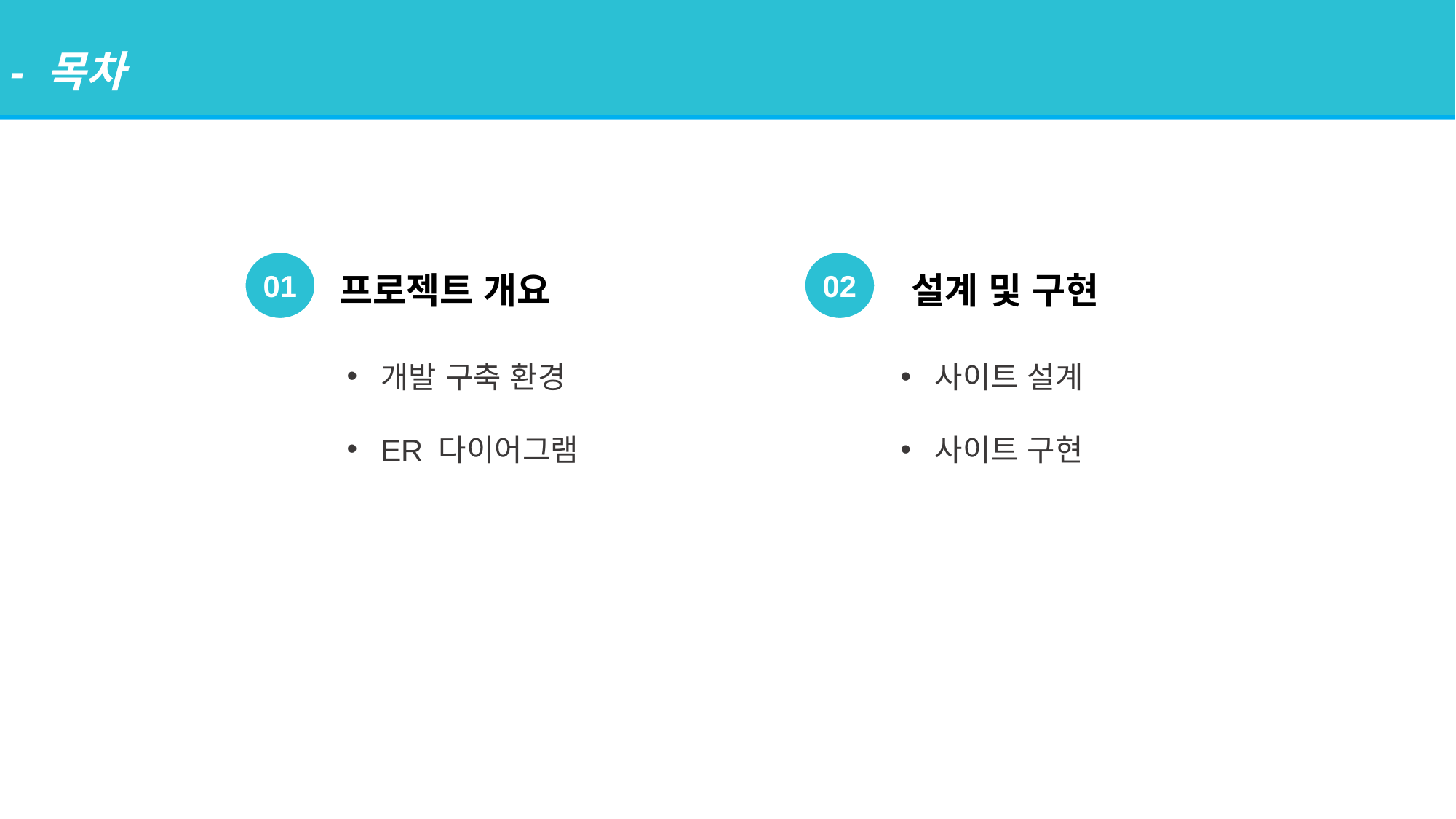

- 목차
02
01
설계 및 구현
프로젝트 개요

개발 구축 환경

ER 다이어그램
사이트 설계

사이트 구현